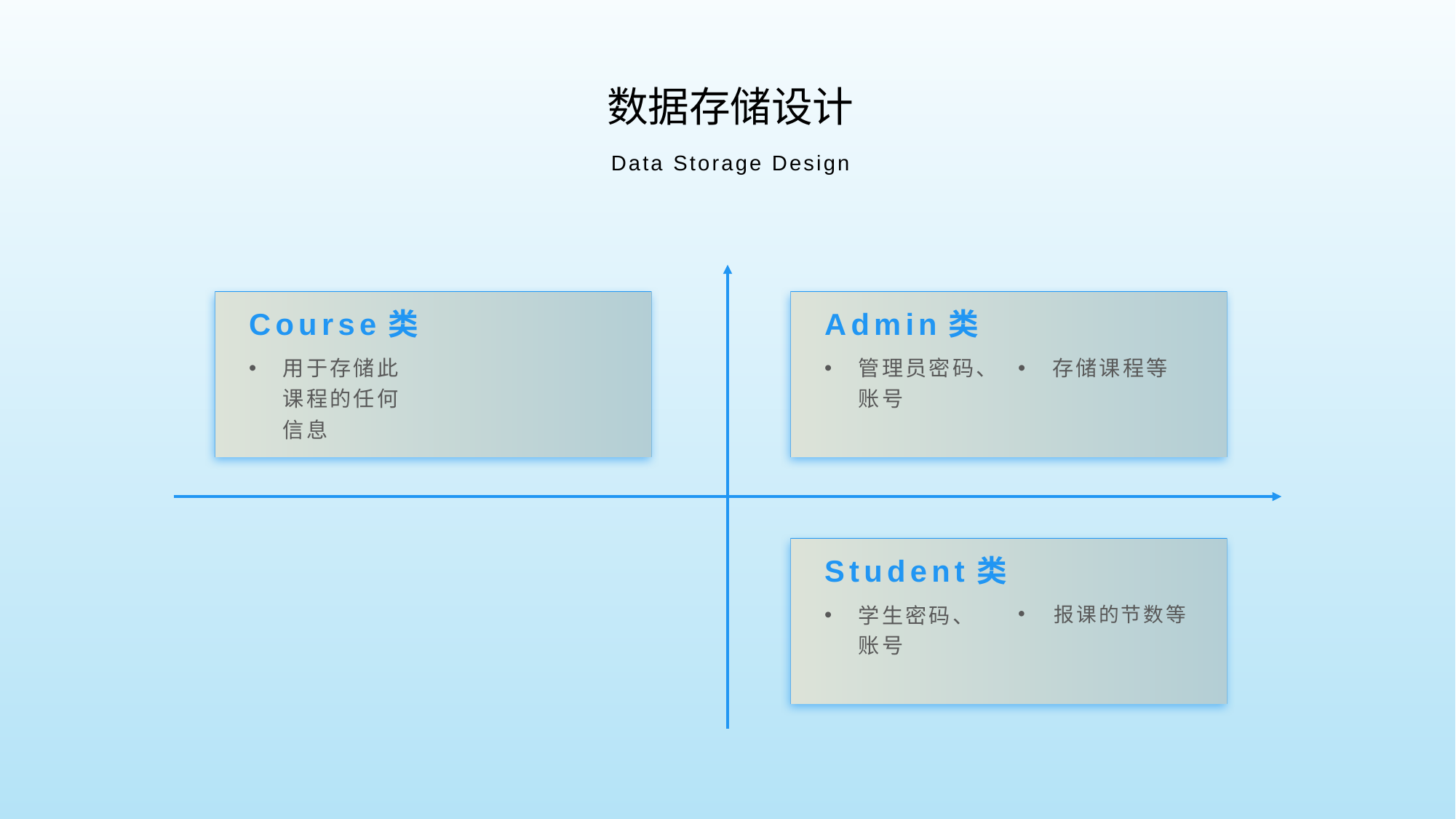

数据存储设计
Data Storage Design

Course类

Admin类
用于存储此课程的任何信息
管理员密码、账号
存储课程等

Student类
学生密码、账号
报课的节数等